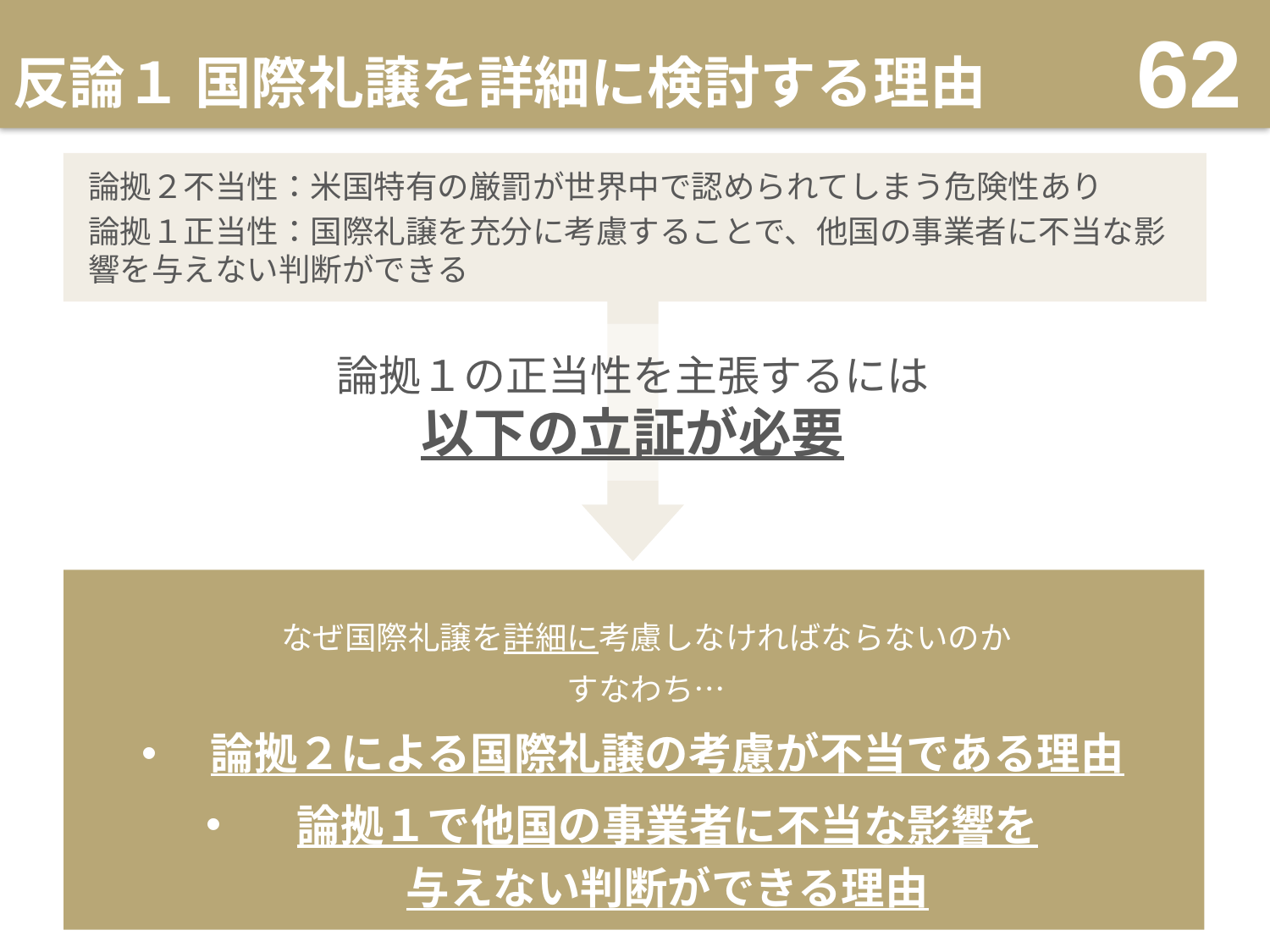

# 反論１ 国際礼譲を詳細に検討する理由
62
論拠２不当性：米国特有の厳罰が世界中で認められてしまう危険性あり
論拠１正当性：国際礼譲を充分に考慮することで、他国の事業者に不当な影響を与えない判断ができる

論拠１の正当性を主張するには
以下の立証が必要

なぜ国際礼譲を詳細に考慮しなければならないのか
すなわち…
論拠２による国際礼譲の考慮が不当である理由
論拠１で他国の事業者に不当な影響を
与えない判断ができる理由